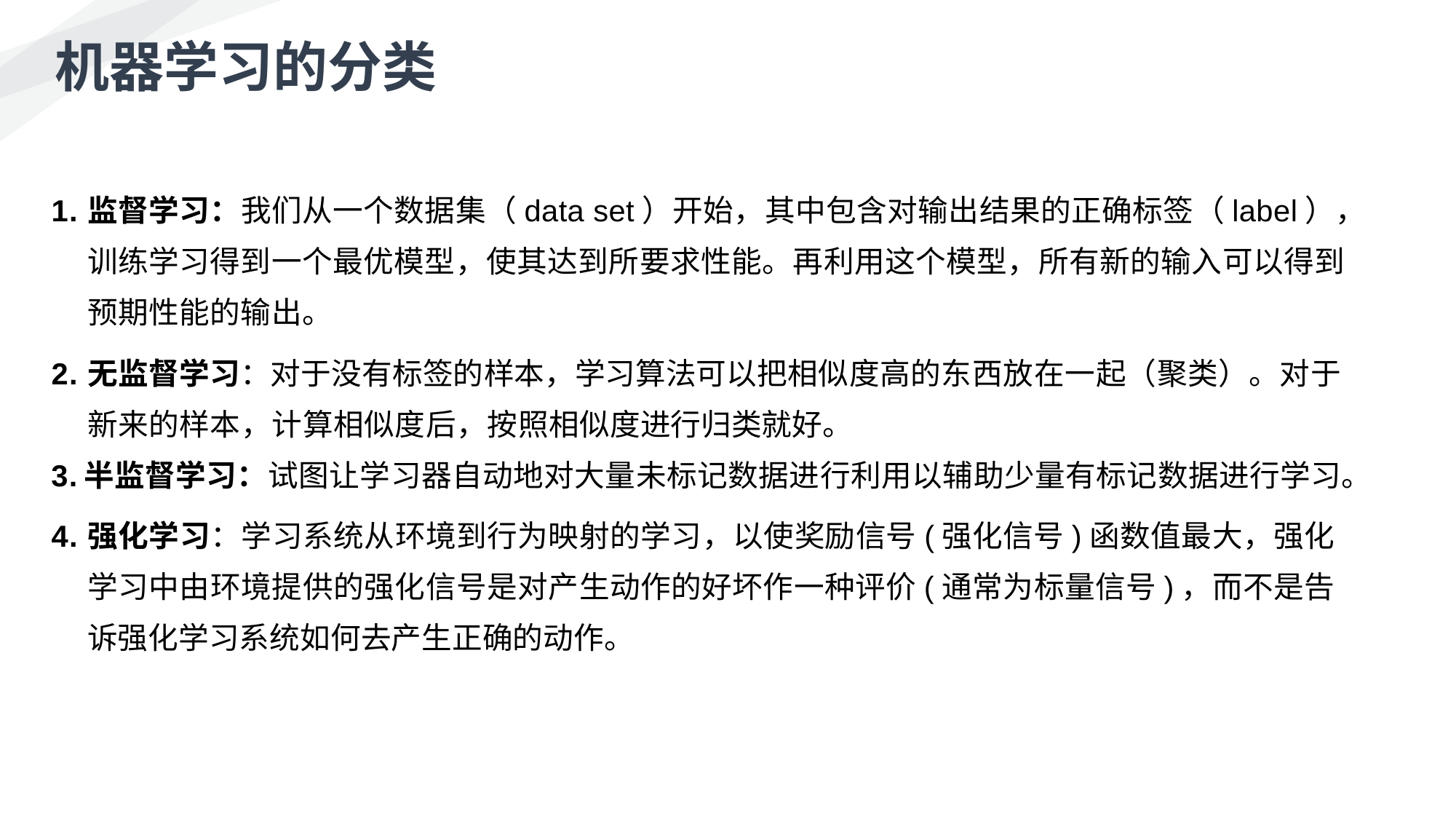

机器学习的分类

监督学习：我们从一个数据集（data set）开始，其中包含对输出结果的正确标签（label），训练学习得到一个最优模型，使其达到所要求性能。再利用这个模型，所有新的输入可以得到预期性能的输出。

无监督学习：对于没有标签的样本，学习算法可以把相似度高的东西放在一起（聚类）。对于新来的样本，计算相似度后，按照相似度进行归类就好。
半监督学习：试图让学习器自动地对大量未标记数据进行利用以辅助少量有标记数据进行学习。

强化学习：学习系统从环境到行为映射的学习，以使奖励信号(强化信号)函数值最大，强化学习中由环境提供的强化信号是对产生动作的好坏作一种评价(通常为标量信号)，而不是告诉强化学习系统如何去产生正确的动作。